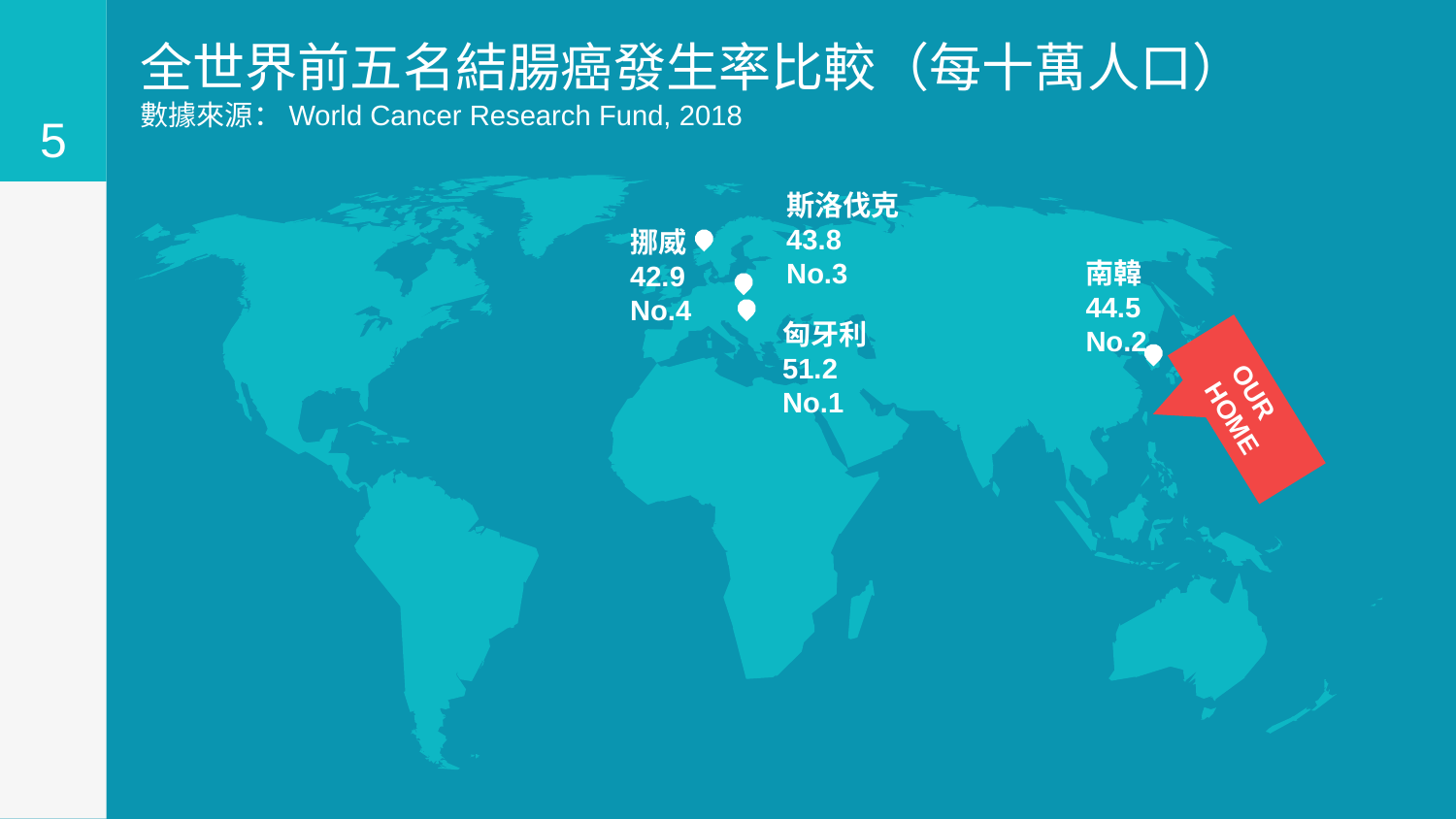

5
全世界前五名結腸癌發生率比較（每十萬人口）
數據來源：World Cancer Research Fund, 2018
斯洛伐克
43.8
No.3

挪威
42.9
No.4

南韓
44.5
No.2

匈牙利
51.2
No.1

OUR    HOME